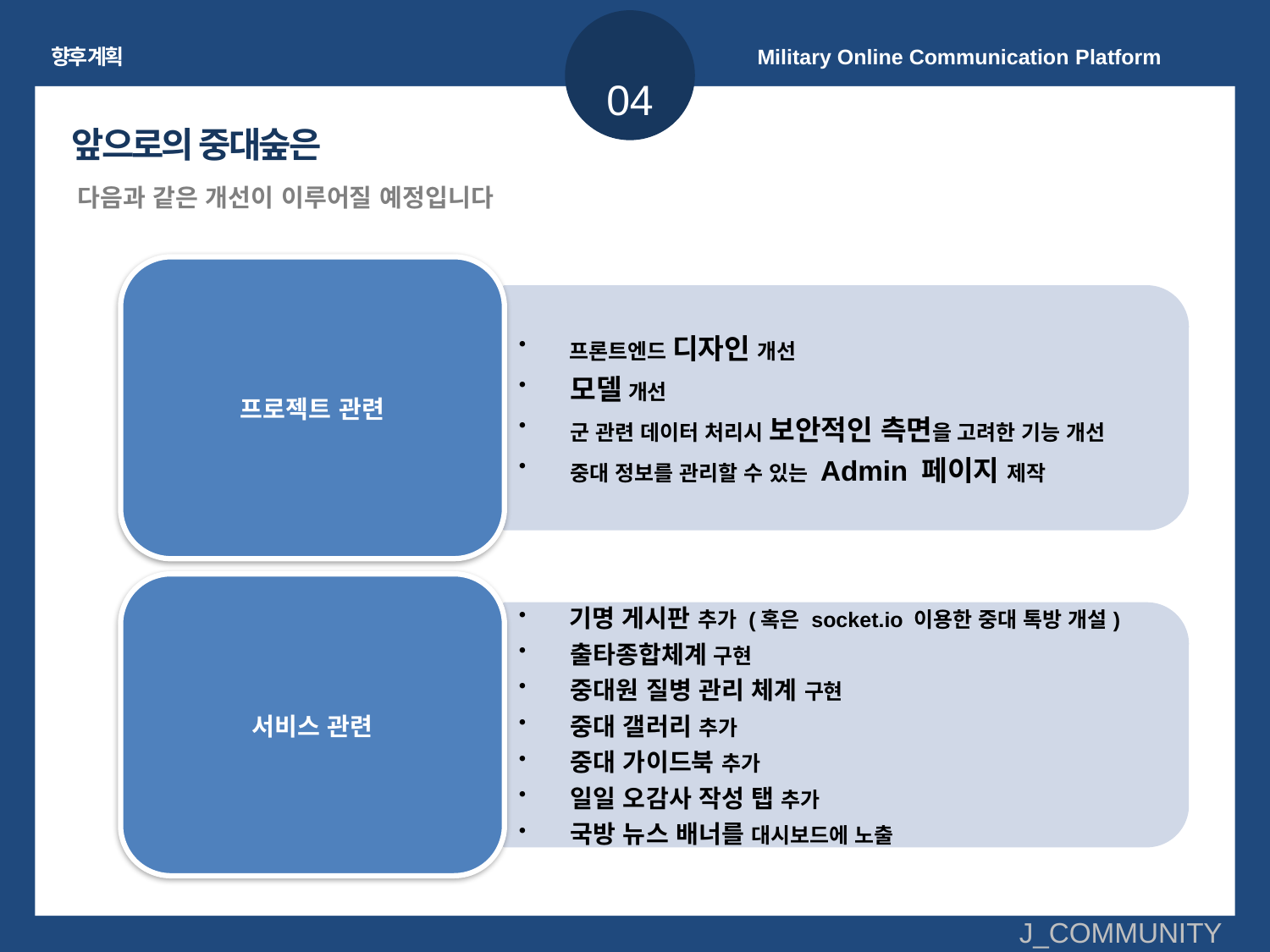

향후 계획
Military Online Communication Platform
04

앞으로의 중대숲은

다음과 같은 개선이 이루어질 예정입니다
프로젝트 관련
서비스 관련
 프론트엔드 디자인 개선
 기명 게시판 추가 (혹은 socket.io 이용한 중대 톡방 개설)
 모델 개선
 군 관련 데이터 처리시 보안적인 측면을 고려한 기능 개선
 중대 정보를 관리할 수 있는 Admin 페이지 제작
 출타종합체계 구현
 중대원 질병 관리 체계 구현
 중대 갤러리 추가
 중대 가이드북 추가
 일일 오감사 작성 탭 추가
 국방 뉴스 배너를 대시보드에 노출
J_COMMUNITY